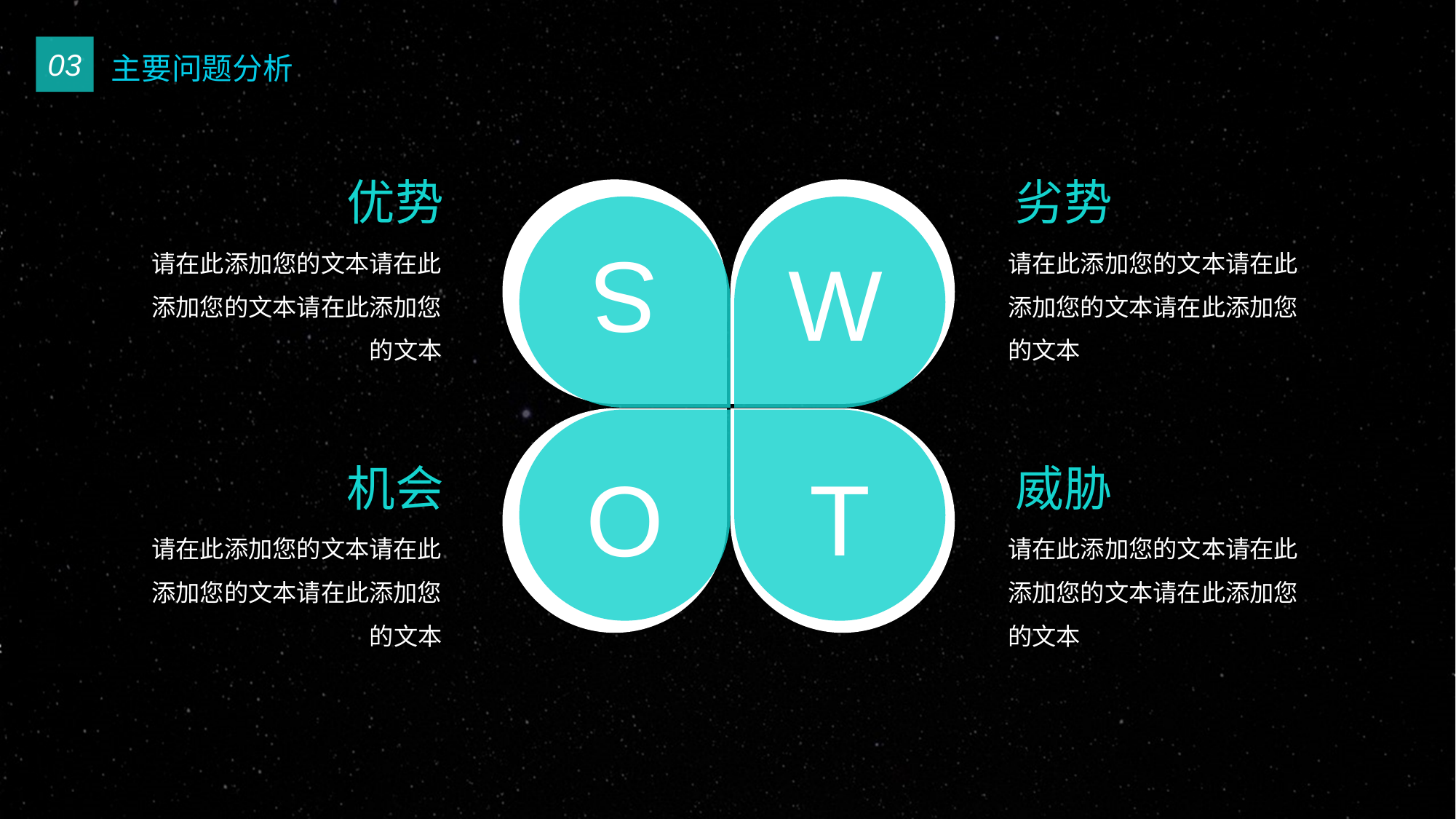

03
主要问题分析
优势
请在此添加您的文本请在此添加您的文本请在此添加您的文本
劣势
请在此添加您的文本请在此添加您的文本请在此添加您的文本

S

W

O

T
机会
请在此添加您的文本请在此添加您的文本请在此添加您的文本
威胁
请在此添加您的文本请在此添加您的文本请在此添加您的文本